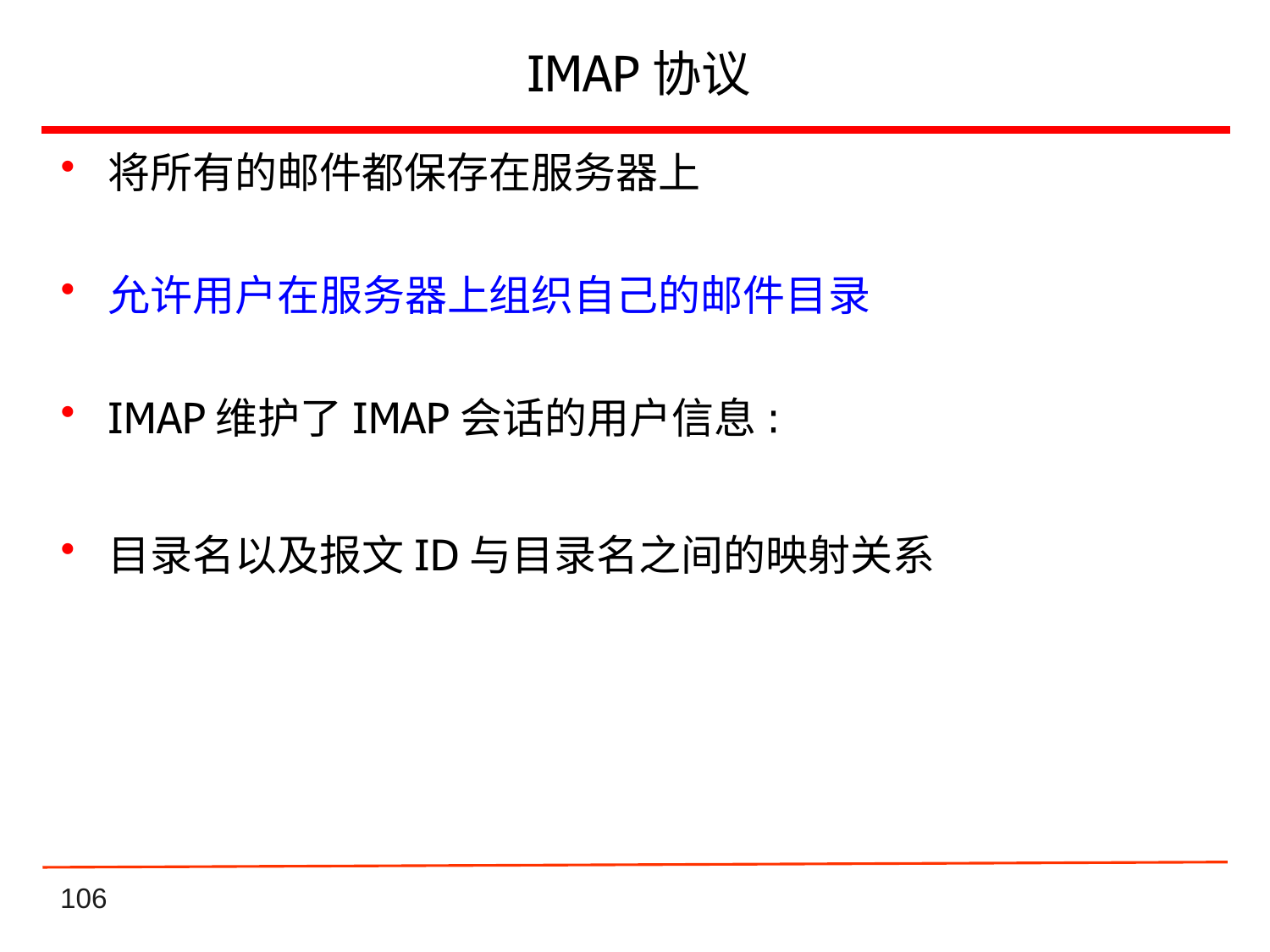

# IMAP协议
将所有的邮件都保存在服务器上

允许用户在服务器上组织自己的邮件目录

IMAP维护了IMAP会话的用户信息:

目录名以及报文ID与目录名之间的映射关系